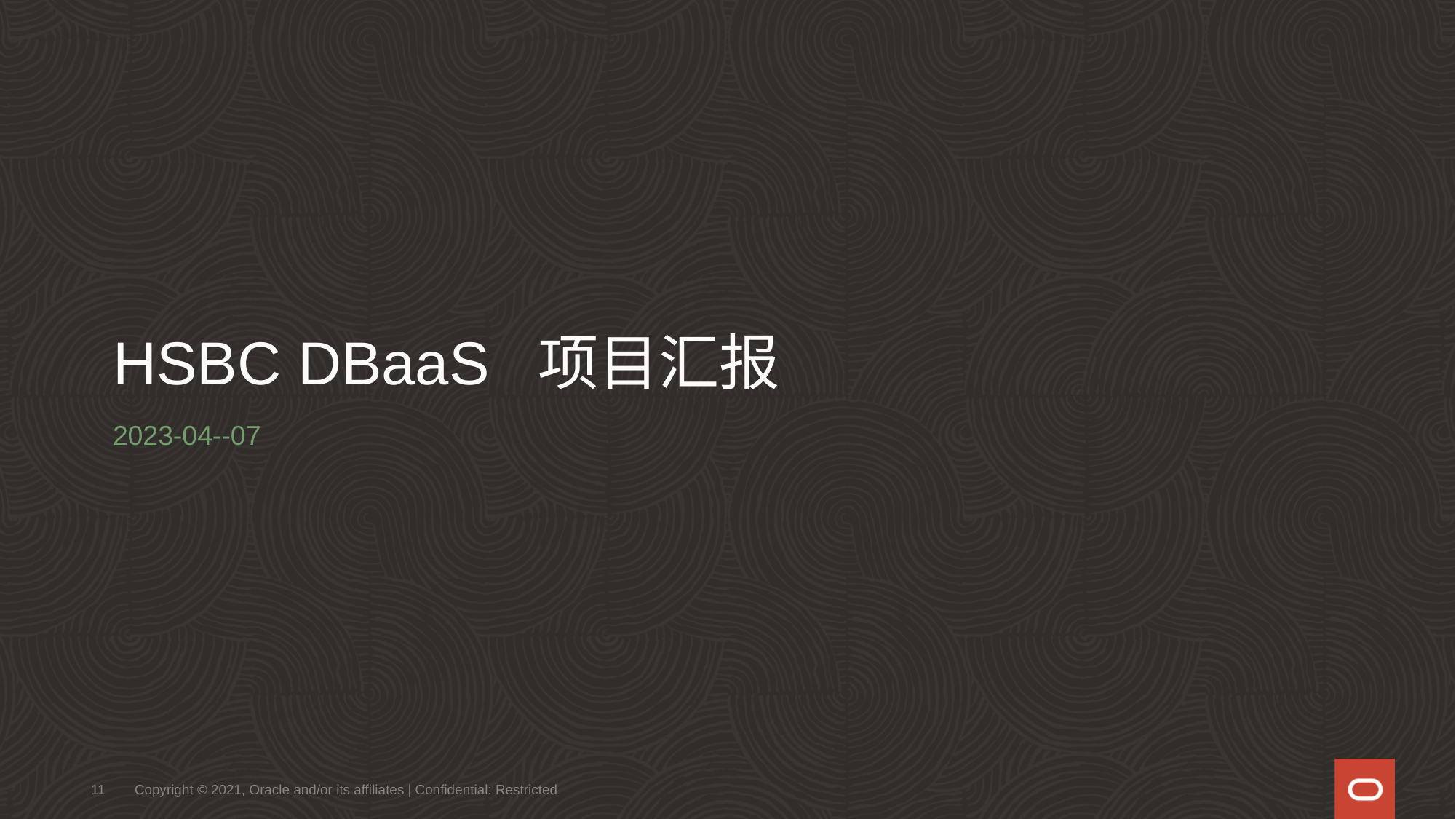

# HSBC DBaaS  项目汇报
2023-04--07
11
Copyright © 2021, Oracle and/or its affiliates | Confidential: Restricted